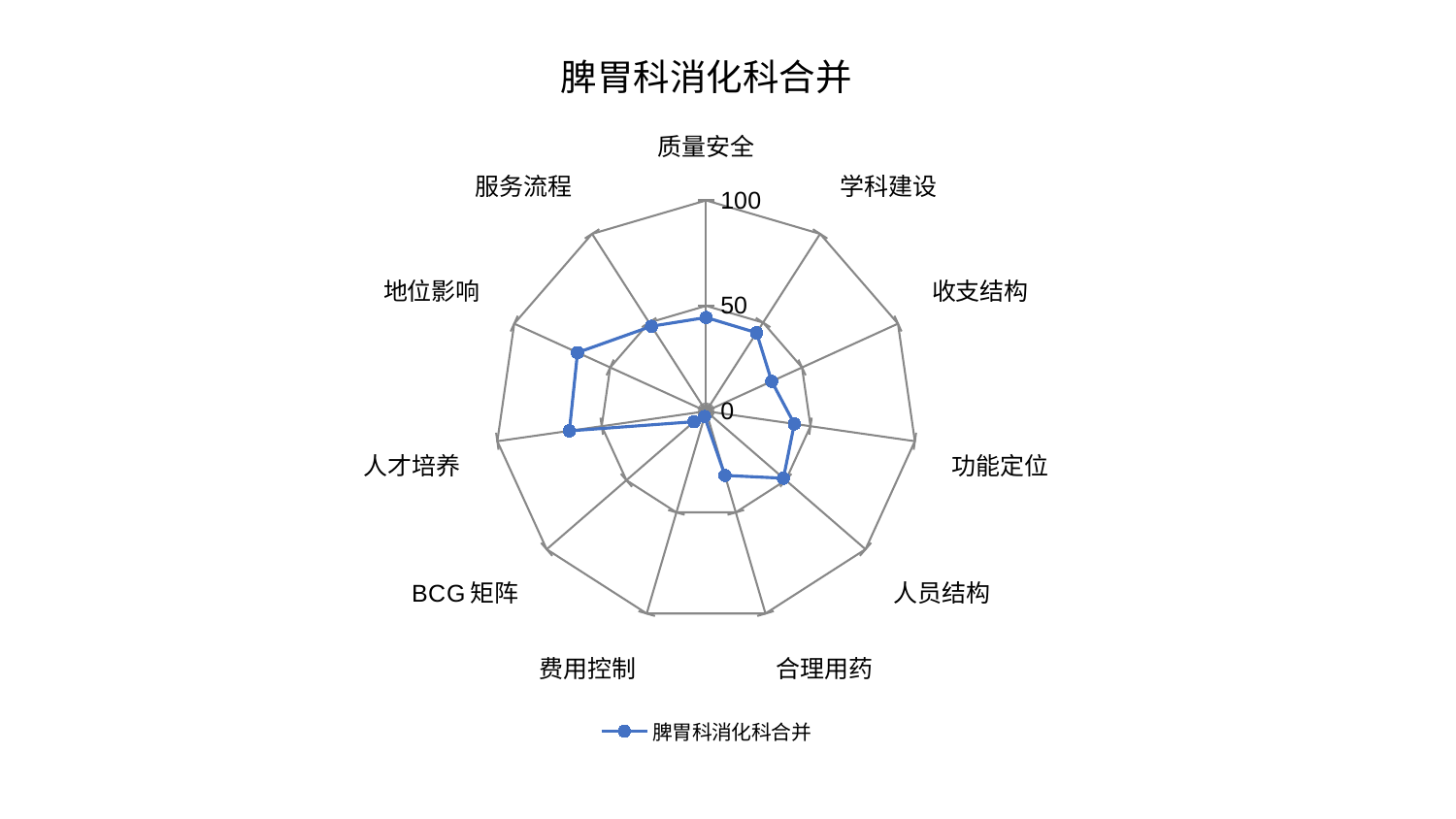

### Chart: 脾胃科消化科合并

| Category | 脾胃科消化科合并 |
|---|---|
| 质量安全 | 44.478691963668794 |
| 学科建设 | 44.25858572344307 |
| 收支结构 | 34.19745964581142 |
| 功能定位 | 42.27512804193712 |
| 人员结构 | 48.526326814817075 |
| 合理用药 | 31.745021265738615 |
| 费用控制 | 2.611470564891744 |
| BCG矩阵 | 7.61532515629109 |
| 人才培养 | 65.49827096171187 |
| 地位影响 | 67.0181174297457 |
| 服务流程 | 47.933753070449356 |
115